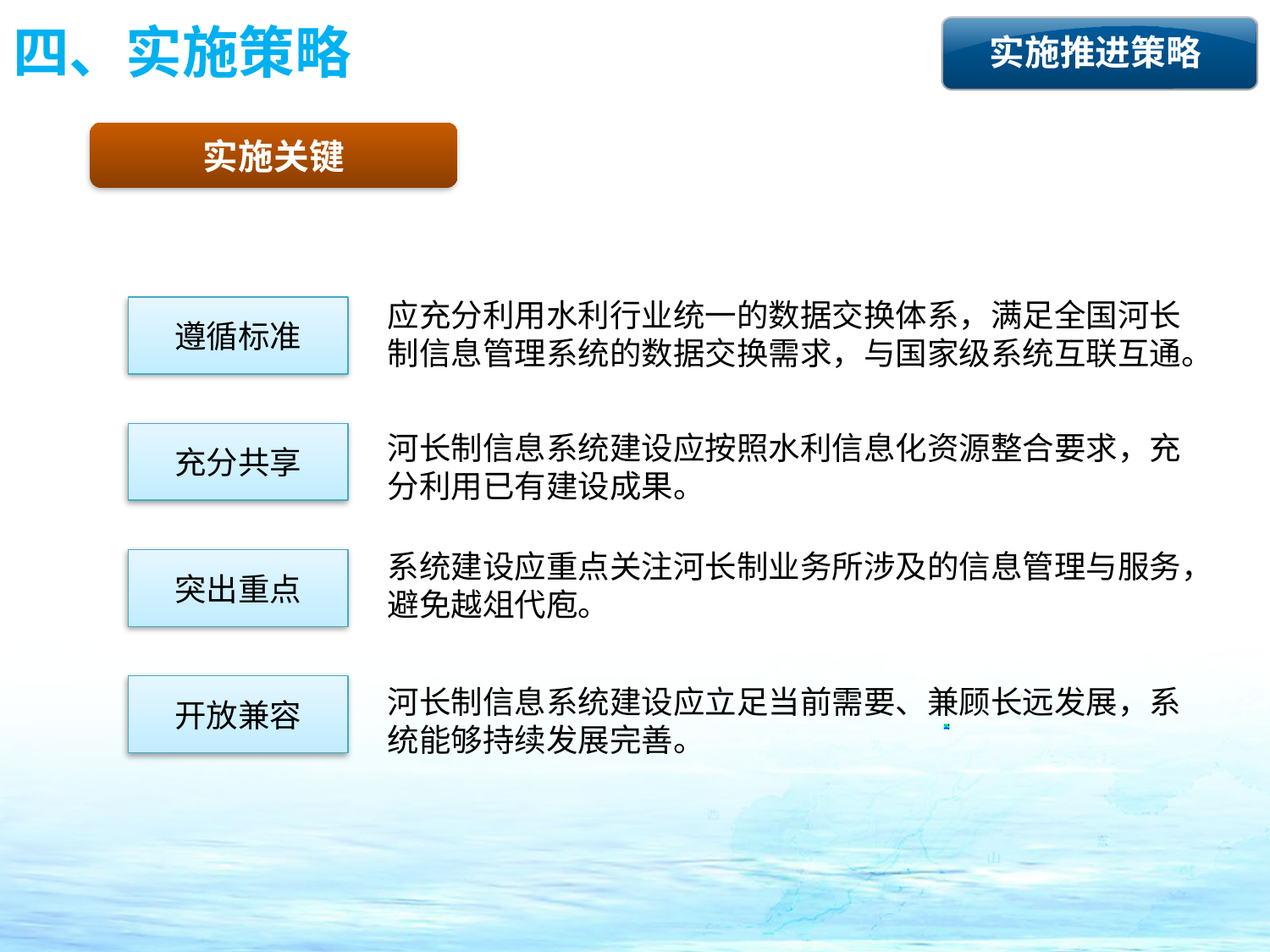

四、实施策略

实施推进策略
实施关键
2
短－中－长期嵌套的水库群联合调度模型
应充分利用水利行业统一的数据交换体系，满足全国河长制信息管理系统的数据交换需求，与国家级系统互联互通。

遵循标准
河长制信息系统建设应按照水利信息化资源整合要求，充分利用已有建设成果。
充分共享
系统建设应重点关注河长制业务所涉及的信息管理与服务，避免越俎代庖。
突出重点
开放兼容
河长制信息系统建设应立足当前需要、兼顾长远发展，系统能够持续发展完善。